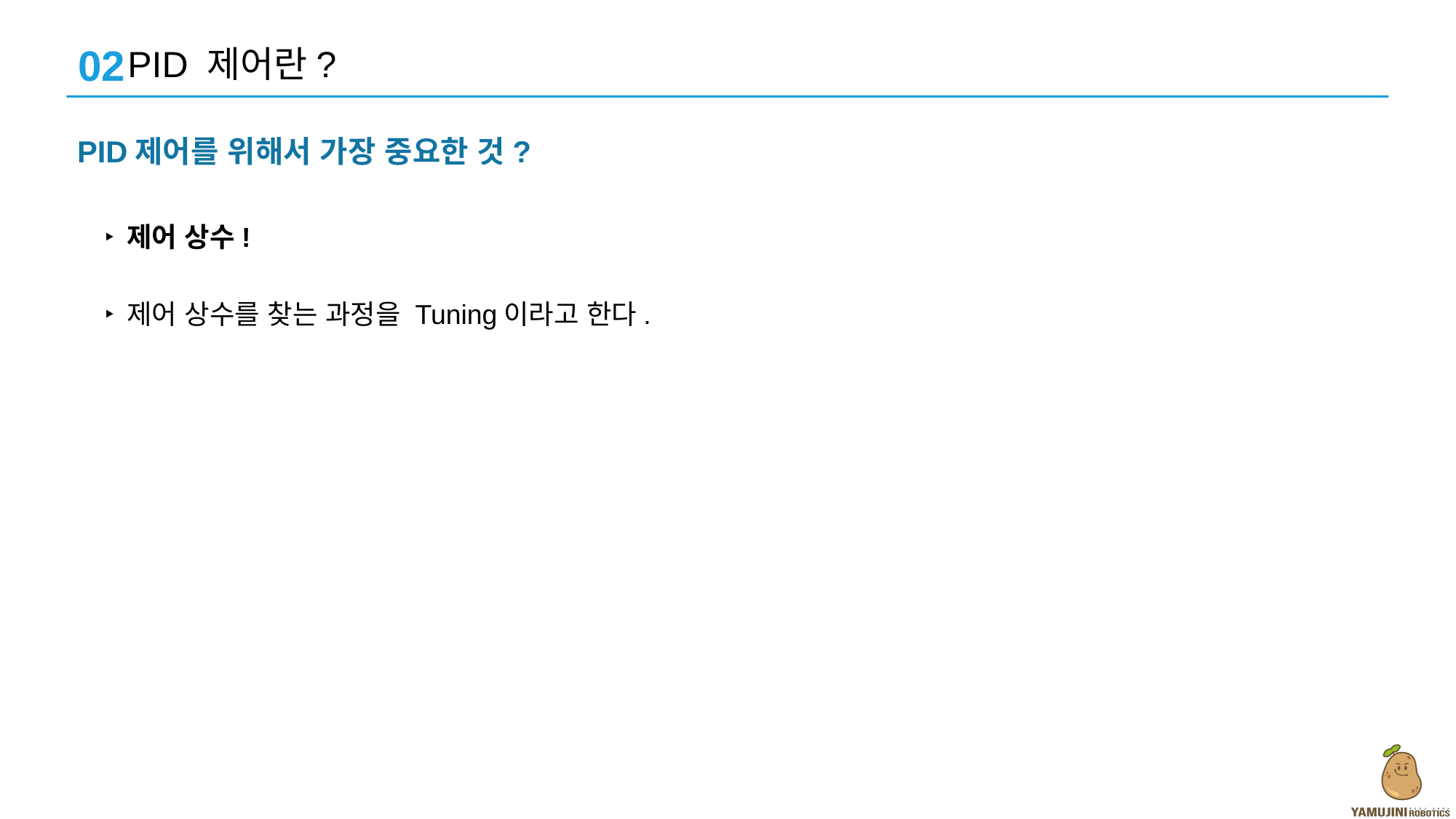

02
PID 제어란?

PID제어를 위해서 가장 중요한 것?
‣ 제어 상수!
‣ 제어 상수를 찾는 과정을 Tuning이라고 한다.